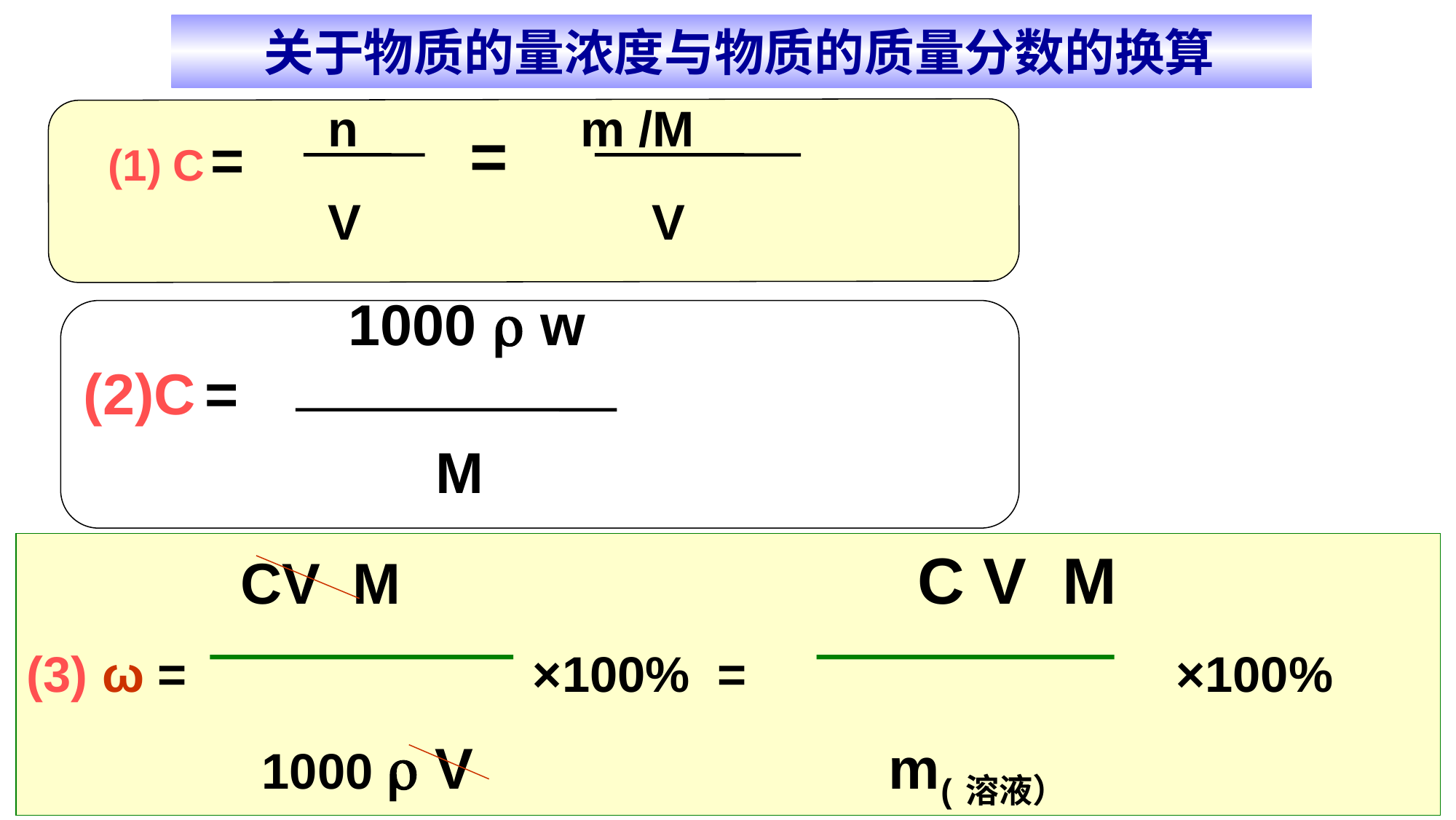

关于物质的量浓度与物质的质量分数的换算

C =

 n                           m /M
 V                     V

 =

                          1000 ρ w
(2)C =
                      M

                     CV  M                                                 C V  M
(3) ω =                         ×100%  =                               ×100%
                 1000 ρ V                          m(溶液）